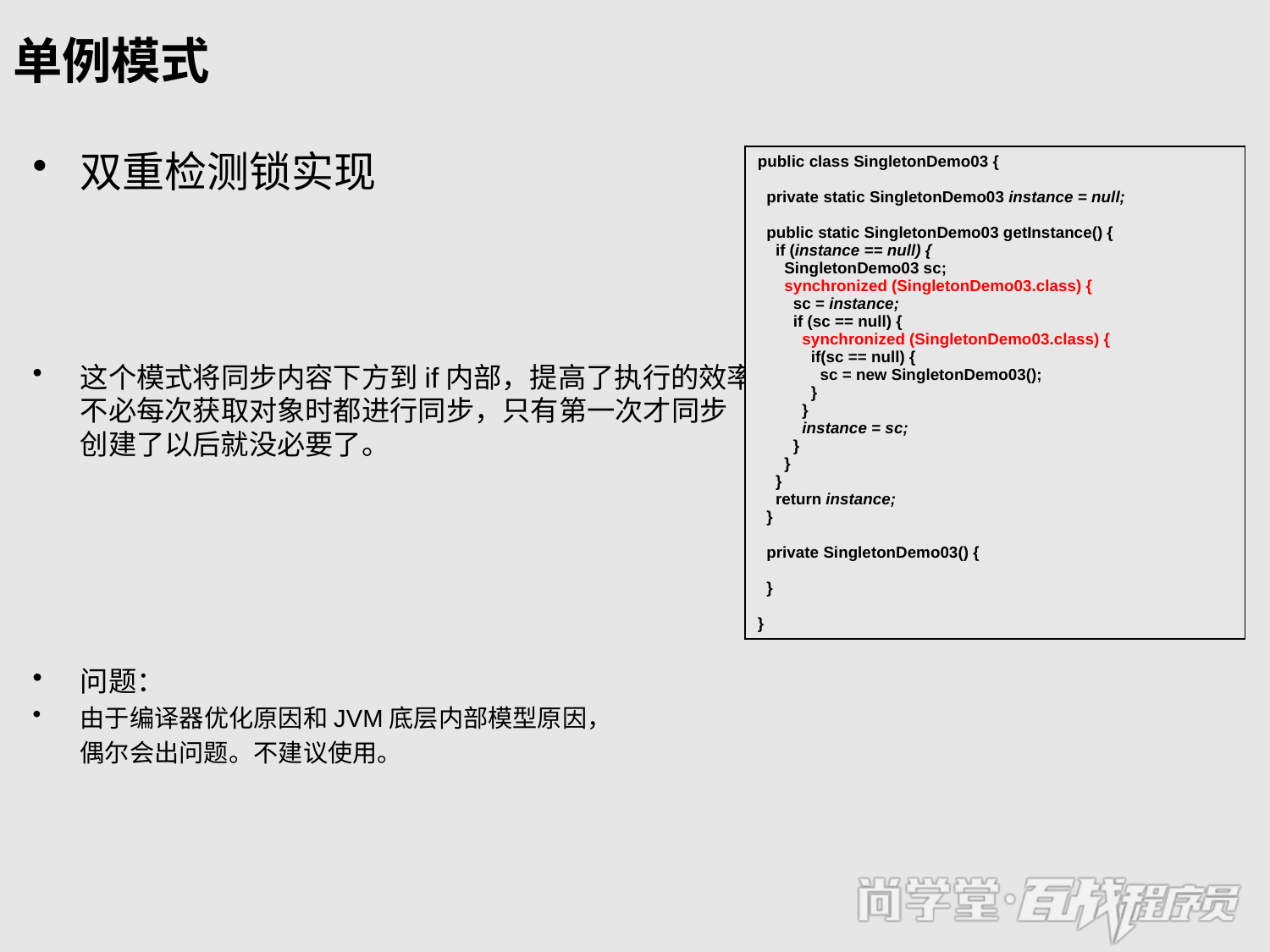

# 单例模式
双重检测锁实现

这个模式将同步内容下方到if内部，提高了执行的效率
不必每次获取对象时都进行同步，只有第一次才同步
创建了以后就没必要了。

问题：
由于编译器优化原因和JVM底层内部模型原因，
	偶尔会出问题。不建议使用。
| public class SingletonDemo03 { private static SingletonDemo03 instance = null; public static SingletonDemo03 getInstance() { if (instance == null) { SingletonDemo03 sc; synchronized (SingletonDemo03.class) { sc = instance; if (sc == null) { synchronized (SingletonDemo03.class) { if(sc == null) { sc = new SingletonDemo03(); } } instance = sc; } } } return instance; } private SingletonDemo03() { } } |
| --- |